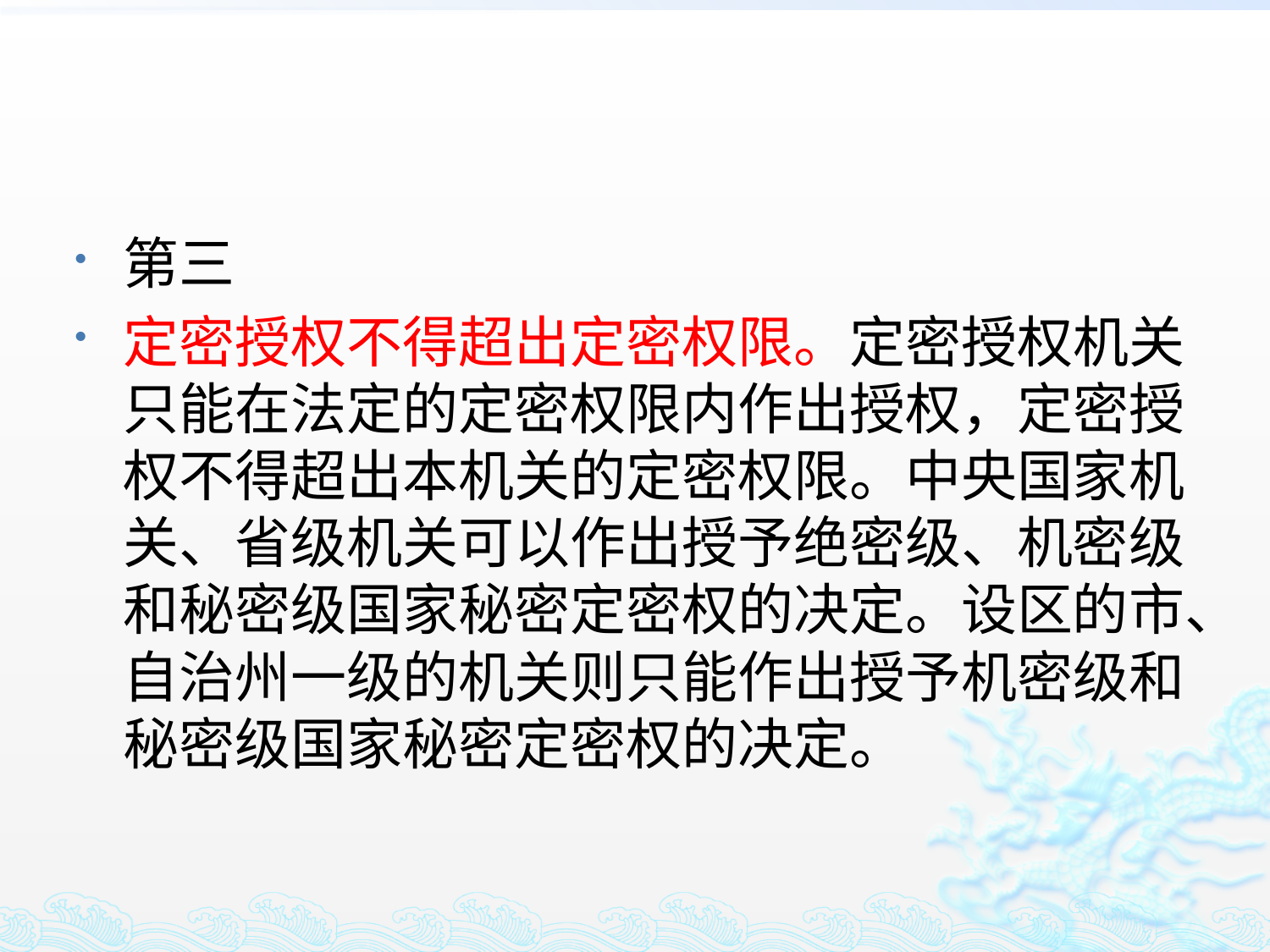

#
第三
定密授权不得超出定密权限。定密授权机关只能在法定的定密权限内作出授权，定密授权不得超出本机关的定密权限。中央国家机关、省级机关可以作出授予绝密级、机密级和秘密级国家秘密定密权的决定。设区的市、自治州一级的机关则只能作出授予机密级和秘密级国家秘密定密权的决定。